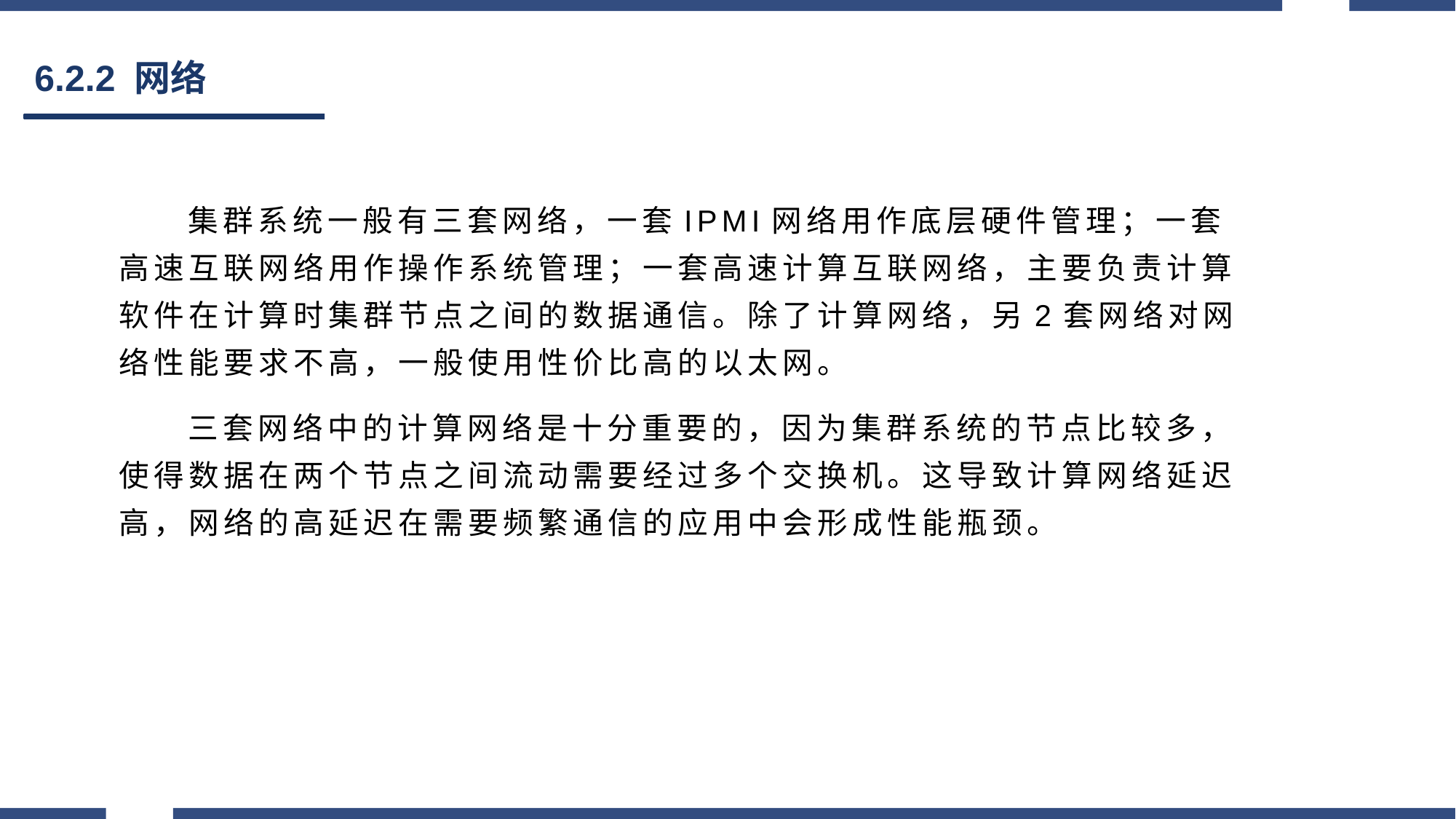

# 6.2.2 网络
集群系统一般有三套网络，一套IPMI网络用作底层硬件管理；一套高速互联网络用作操作系统管理；一套高速计算互联网络，主要负责计算软件在计算时集群节点之间的数据通信。除了计算网络，另2套网络对网络性能要求不高，一般使用性价比高的以太网。
三套网络中的计算网络是十分重要的，因为集群系统的节点比较多，使得数据在两个节点之间流动需要经过多个交换机。这导致计算网络延迟高，网络的高延迟在需要频繁通信的应用中会形成性能瓶颈。